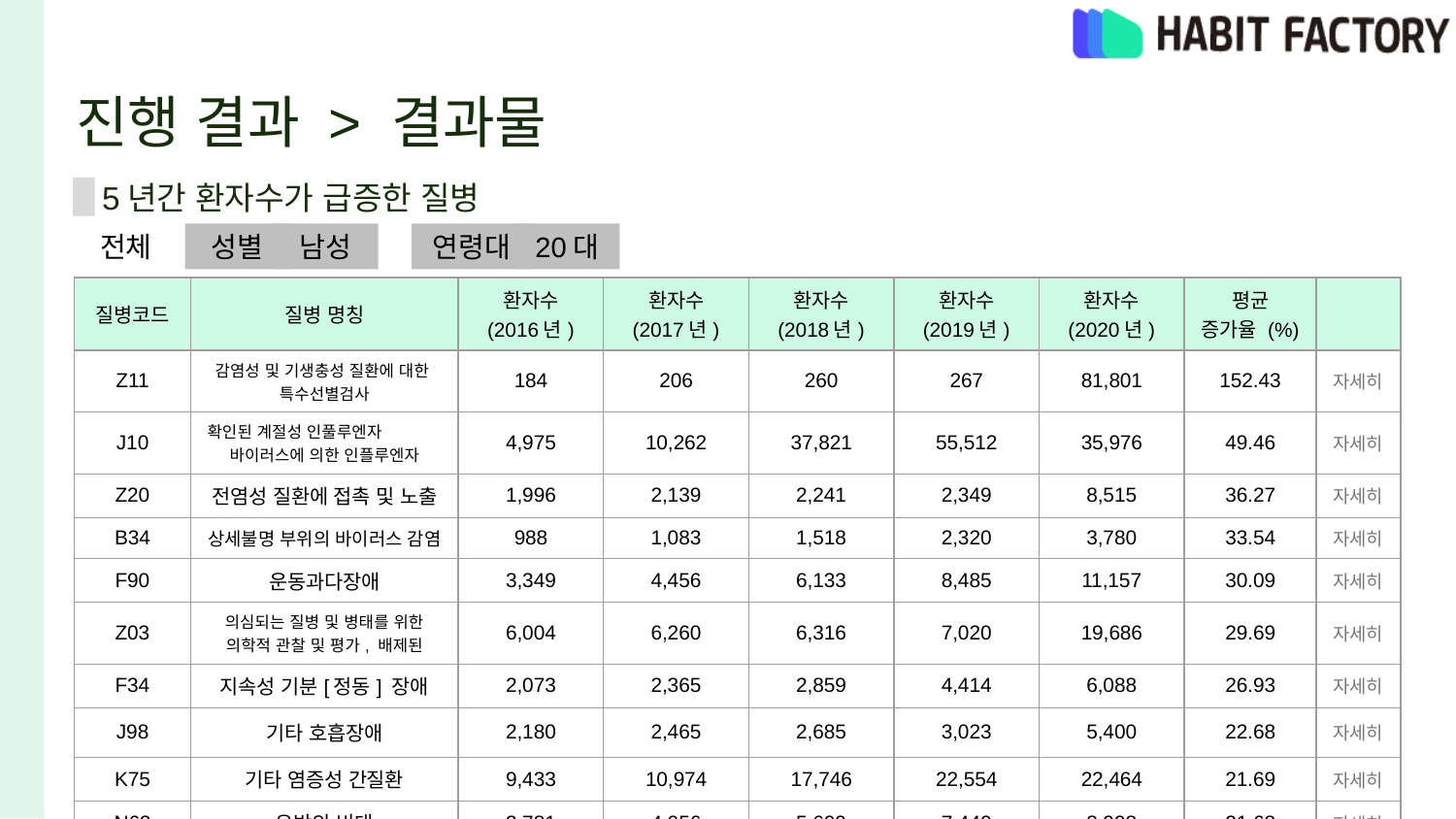

# 진행 결과 > 결과물
(    1)

5년간 환자수가 급증한 질병

전체
성별
남성
연령대
20대
| 질병코드 | 질병 명칭 | 환자수 (2016년) | 환자수 (2017년) | 환자수 (2018년) | 환자수 (2019년) | 환자수 (2020년) | 평균 증가율 (%) |  |
| --- | --- | --- | --- | --- | --- | --- | --- | --- |
| Z11 | 감염성 및 기생충성 질환에 대한 특수선별검사 | 184 | 206 | 260 | 267 | 81,801 | 152.43 | 자세히 |
| J10 | 확인된 계절성 인풀루엔자 바이러스에 의한 인플루엔자 | 4,975 | 10,262 | 37,821 | 55,512 | 35,976 | 49.46 | 자세히 |
| Z20 | 전염성 질환에 접촉 및 노출 | 1,996 | 2,139 | 2,241 | 2,349 | 8,515 | 36.27 | 자세히 |
| B34 | 상세불명 부위의 바이러스 감염 | 988 | 1,083 | 1,518 | 2,320 | 3,780 | 33.54 | 자세히 |
| F90 | 운동과다장애 | 3,349 | 4,456 | 6,133 | 8,485 | 11,157 | 30.09 | 자세히 |
| Z03 | 의심되는 질병 및 병태를 위한 의학적 관찰 및 평가, 배제된 | 6,004 | 6,260 | 6,316 | 7,020 | 19,686 | 29.69 | 자세히 |
| F34 | 지속성 기분[정동] 장애 | 2,073 | 2,365 | 2,859 | 4,414 | 6,088 | 26.93 | 자세히 |
| J98 | 기타 호흡장애 | 2,180 | 2,465 | 2,685 | 3,023 | 5,400 | 22.68 | 자세히 |
| K75 | 기타 염증성 간질환 | 9,433 | 10,974 | 17,746 | 22,554 | 22,464 | 21.69 | 자세히 |
| N62 | 유방의 비대 | 3,781 | 4,056 | 5,609 | 7,440 | 8,998 | 21.68 | 자세히 |